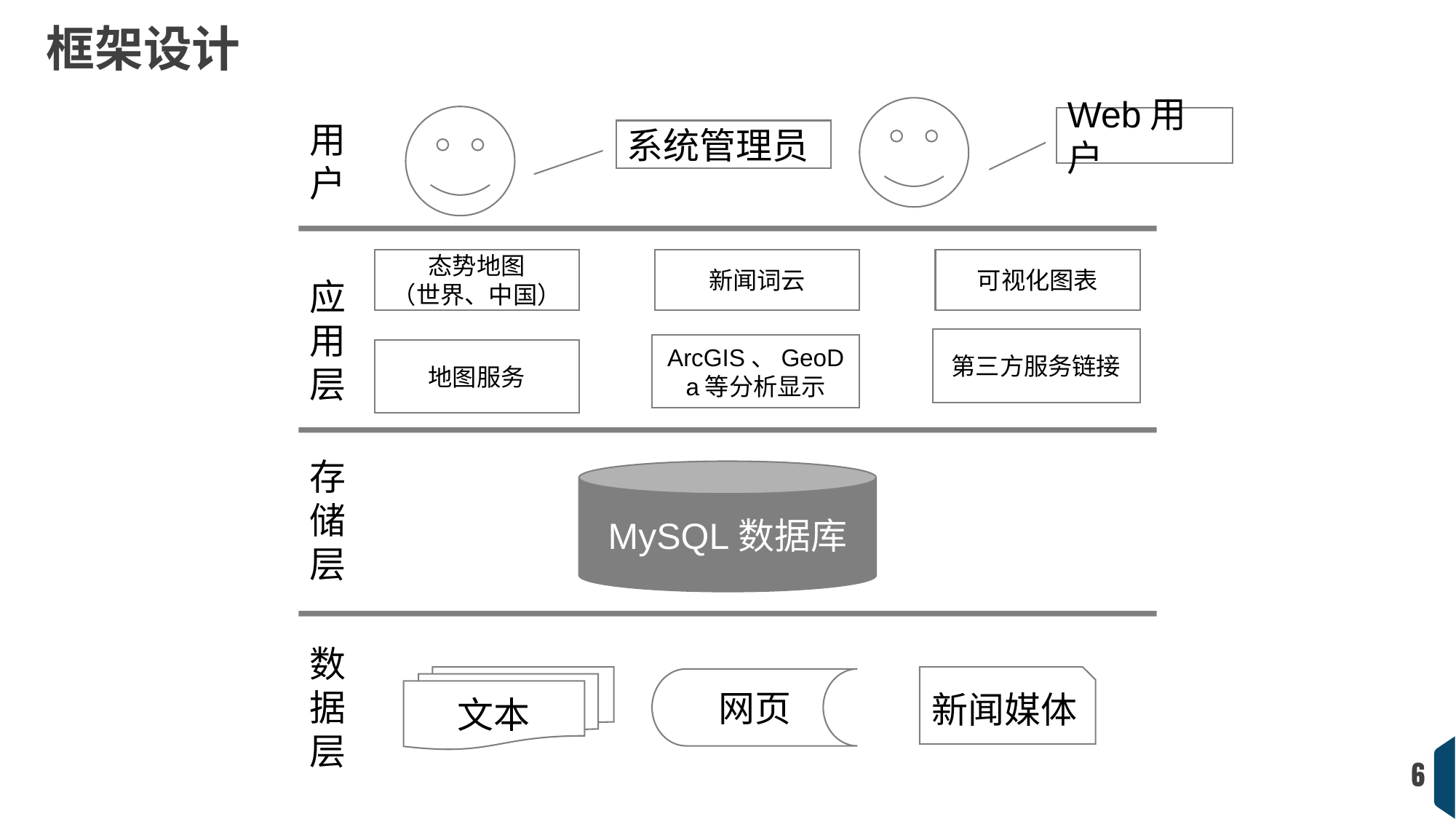

框架设计

Web用户
用户
系统管理员

态势地图
（世界、中国）
新闻词云
可视化图表
应用层
第三方服务链接
ArcGIS、GeoDa等分析显示
地图服务

存储层
MySQL数据库

数据层
文本
新闻媒体
网页